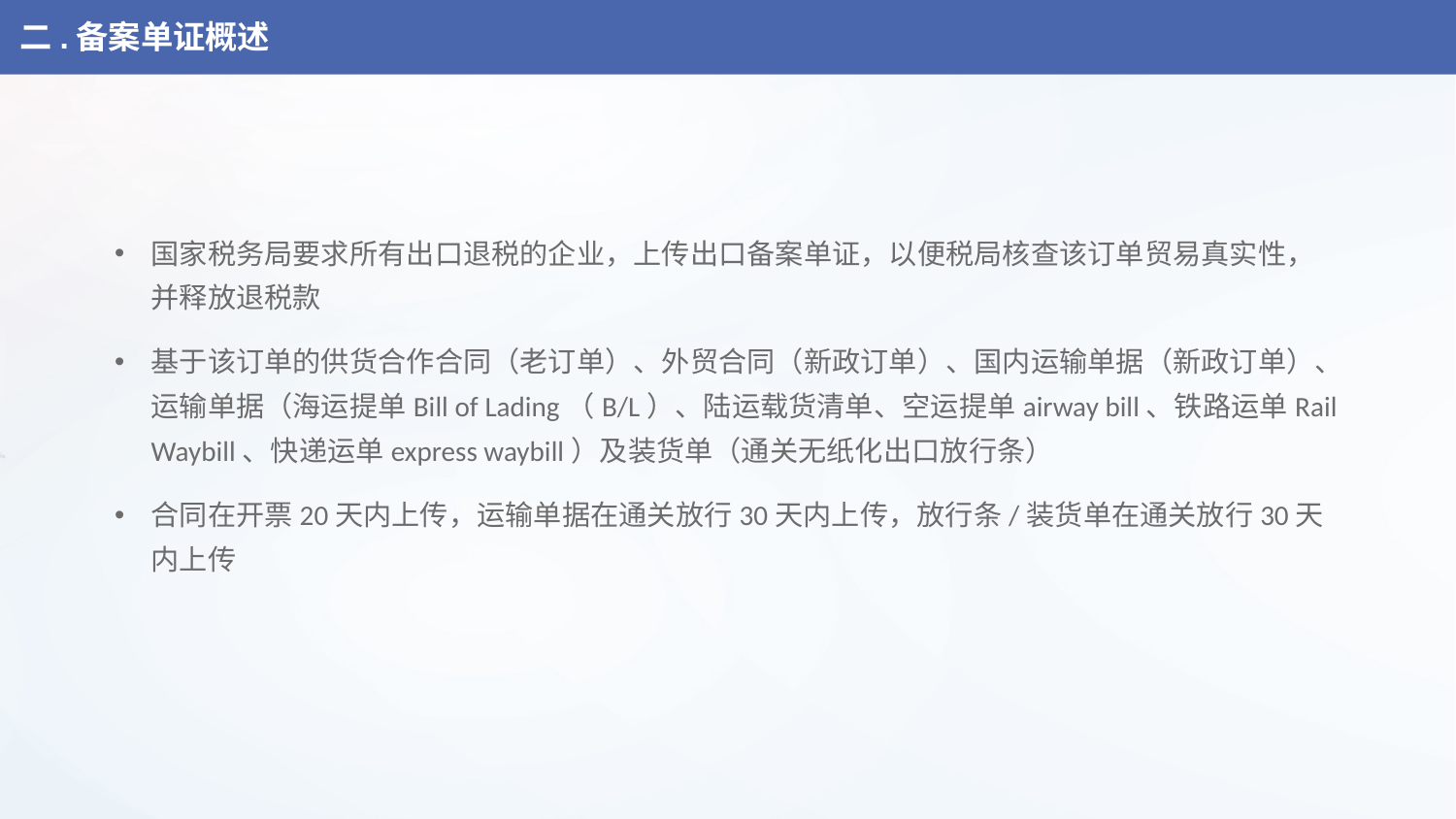

二.备案单证概述
国家税务局要求所有出口退税的企业，上传出口备案单证，以便税局核查该订单贸易真实性，并释放退税款
基于该订单的供货合作合同（老订单）、外贸合同（新政订单）、国内运输单据（新政订单）、运输单据（海运提单Bill of Lading（B/L）、陆运载货清单、空运提单airway bill、铁路运单Rail Waybill、快递运单express waybill）及装货单（通关无纸化出口放行条）
合同在开票20天内上传，运输单据在通关放行30天内上传，放行条/装货单在通关放行30天内上传